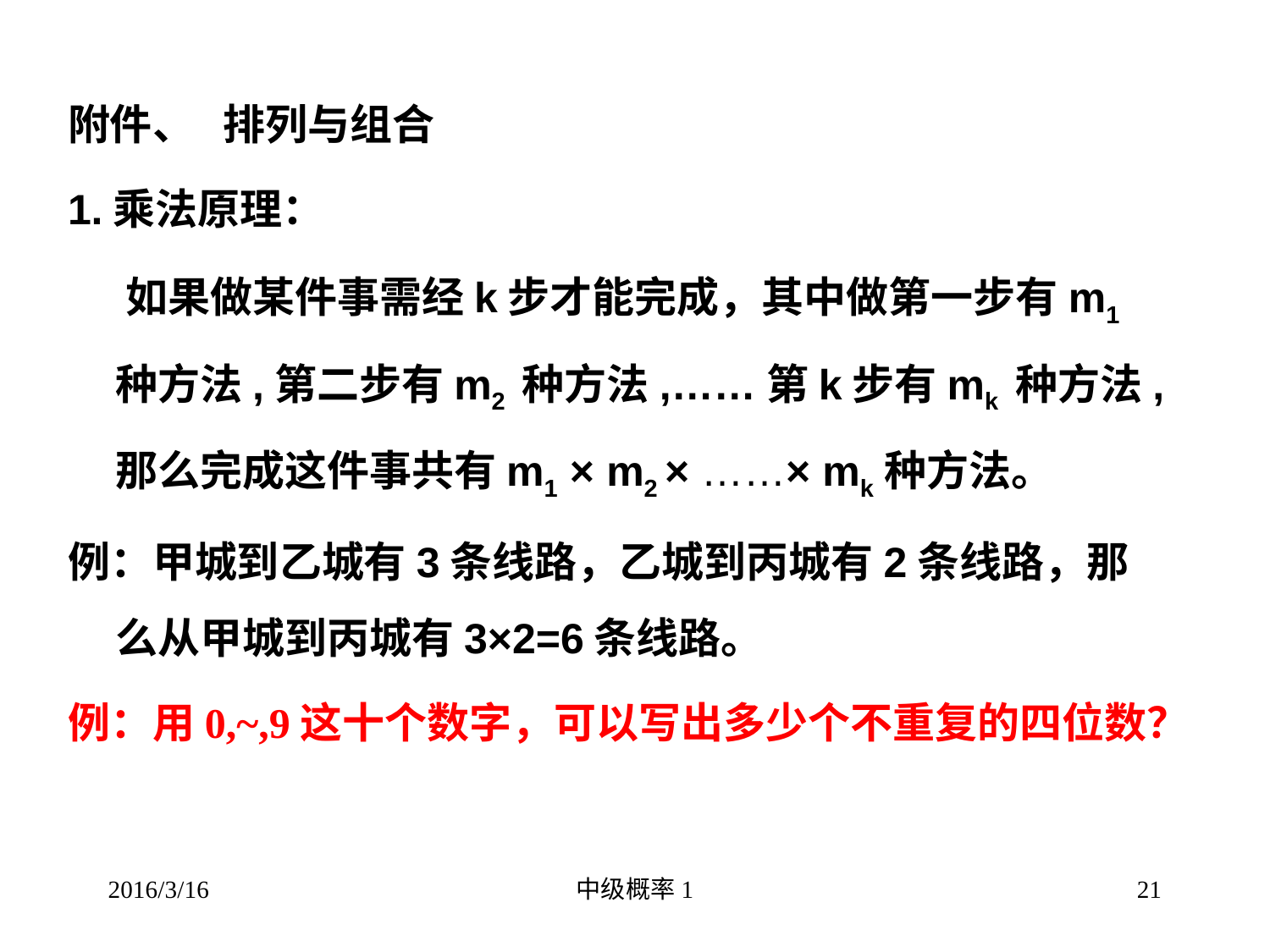

附件、   排列与组合
1.乘法原理：
     如果做某件事需经k步才能完成，其中做第一步有m1 种方法,第二步有m2 种方法,……第k步有mk 种方法,那么完成这件事共有m1 × m2 × ……× mk种方法。
例：甲城到乙城有3条线路，乙城到丙城有2条线路，那么从甲城到丙城有3×2=6条线路。
例：用0,~,9这十个数字，可以写出多少个不重复的四位数？

2016/3/16
中级概率1
21